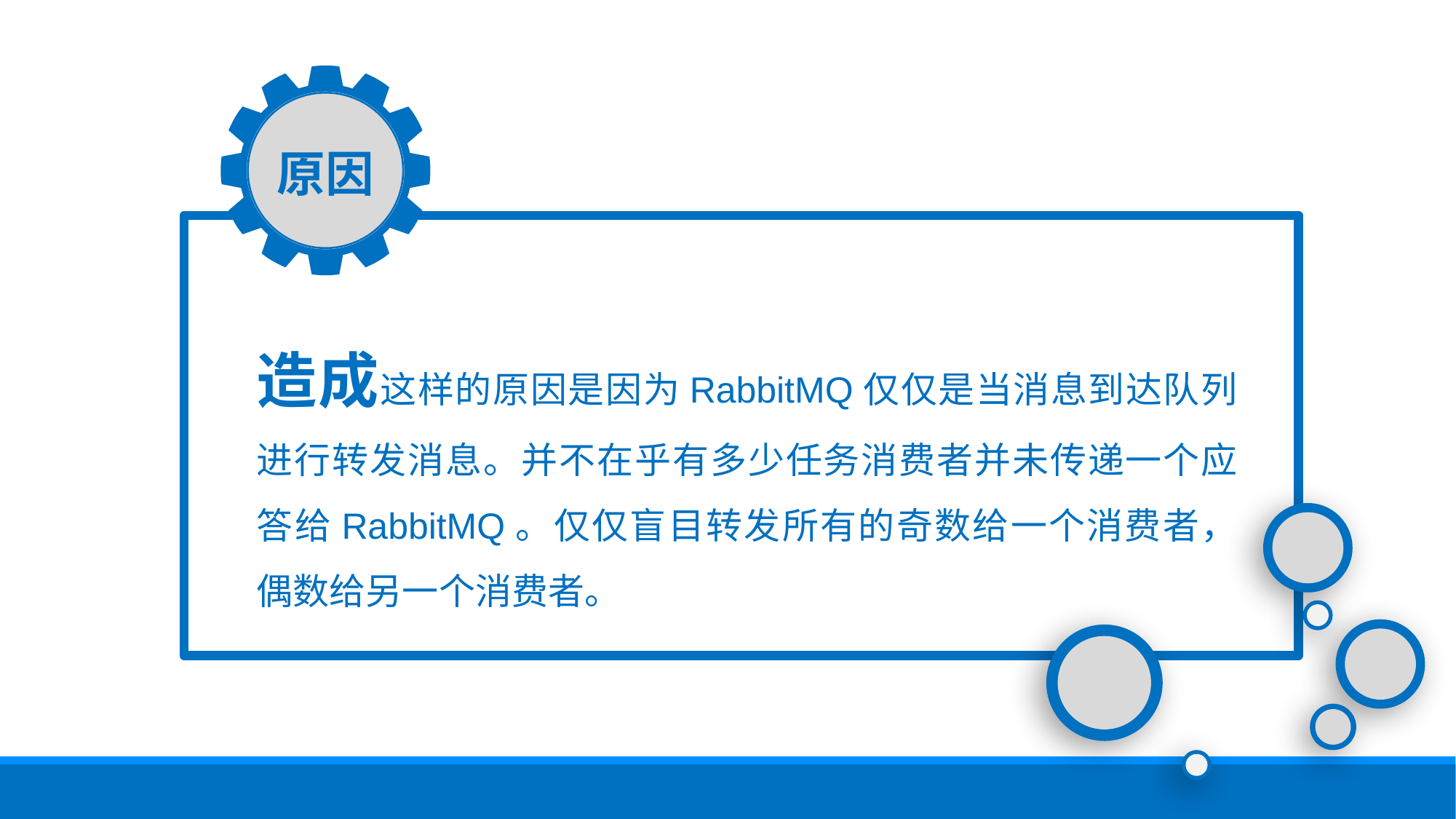

原因

造成这样的原因是因为RabbitMQ仅仅是当消息到达队列进行转发消息。并不在乎有多少任务消费者并未传递一个应答给RabbitMQ。仅仅盲目转发所有的奇数给一个消费者，偶数给另一个消费者。